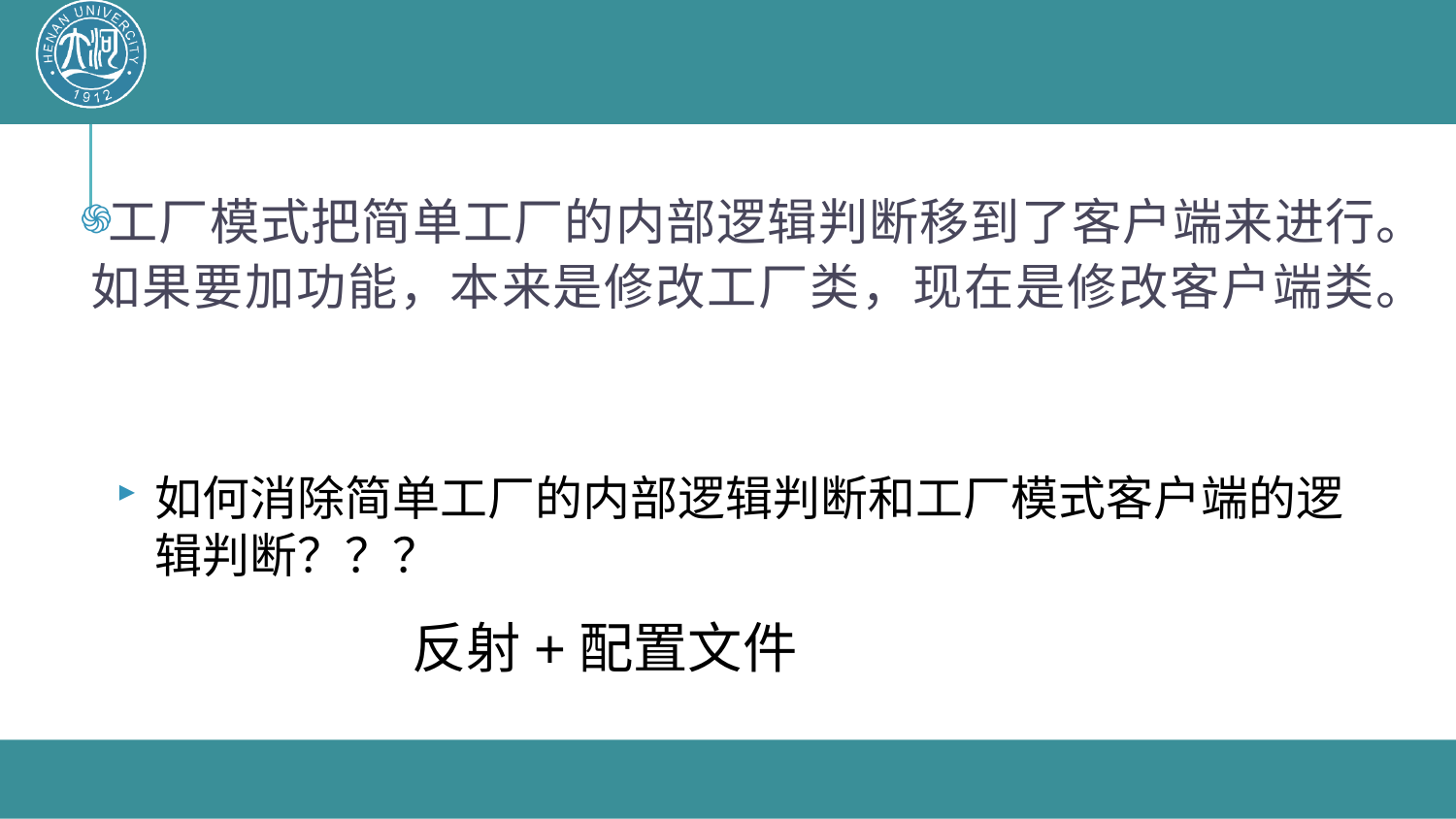

工厂模式把简单工厂的内部逻辑判断移到了客户端来进行。如果要加功能，本来是修改工厂类，现在是修改客户端类。
如何消除简单工厂的内部逻辑判断和工厂模式客户端的逻辑判断？？？
反射+配置文件